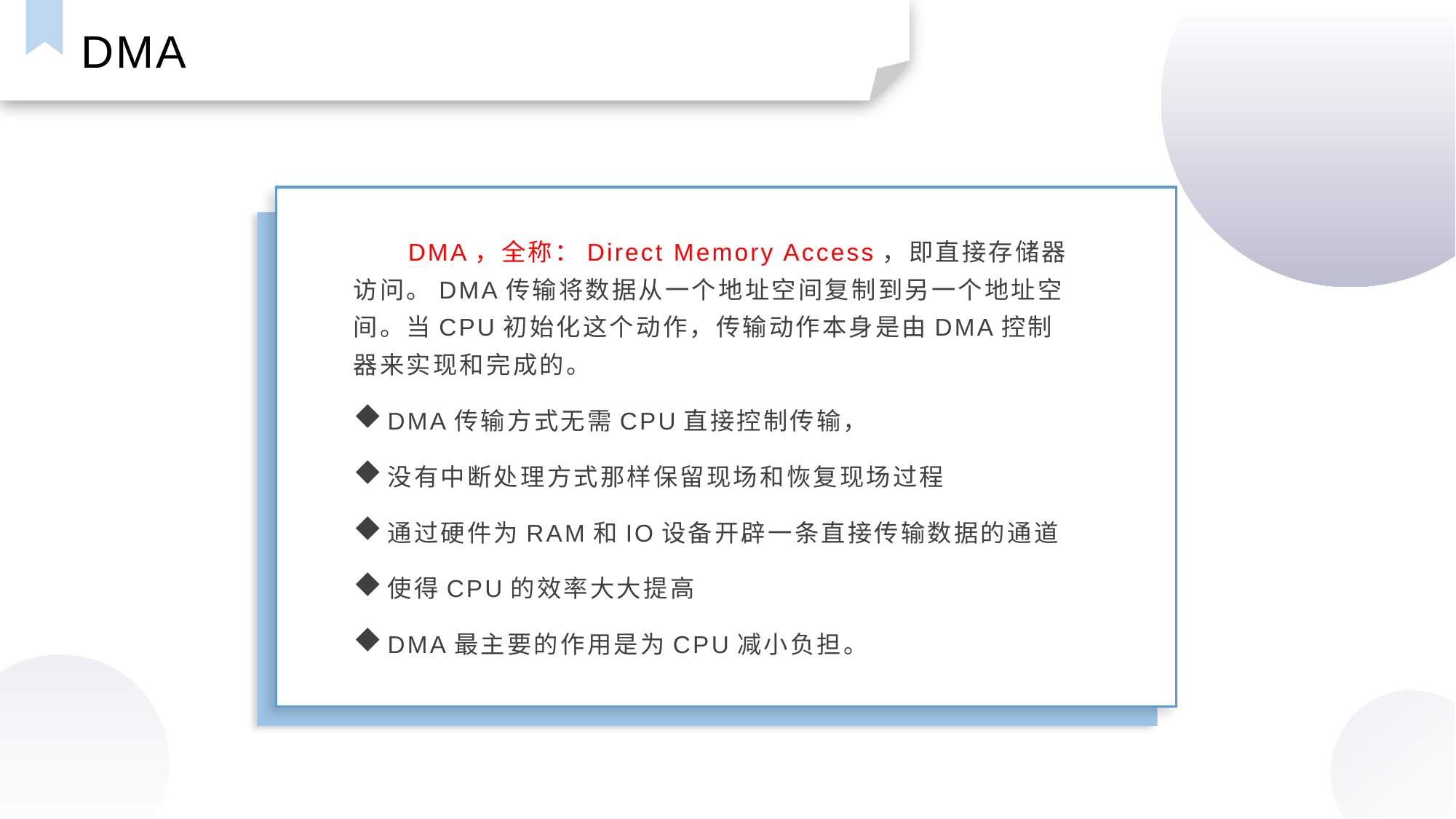

DMA

DMA，全称：Direct Memory Access，即直接存储器访问。DMA传输将数据从一个地址空间复制到另一个地址空间。当CPU初始化这个动作，传输动作本身是由DMA控制器来实现和完成的。
DMA传输方式无需CPU直接控制传输，
没有中断处理方式那样保留现场和恢复现场过程
通过硬件为RAM和IO设备开辟一条直接传输数据的通道
使得CPU的效率大大提高
DMA最主要的作用是为CPU减小负担。